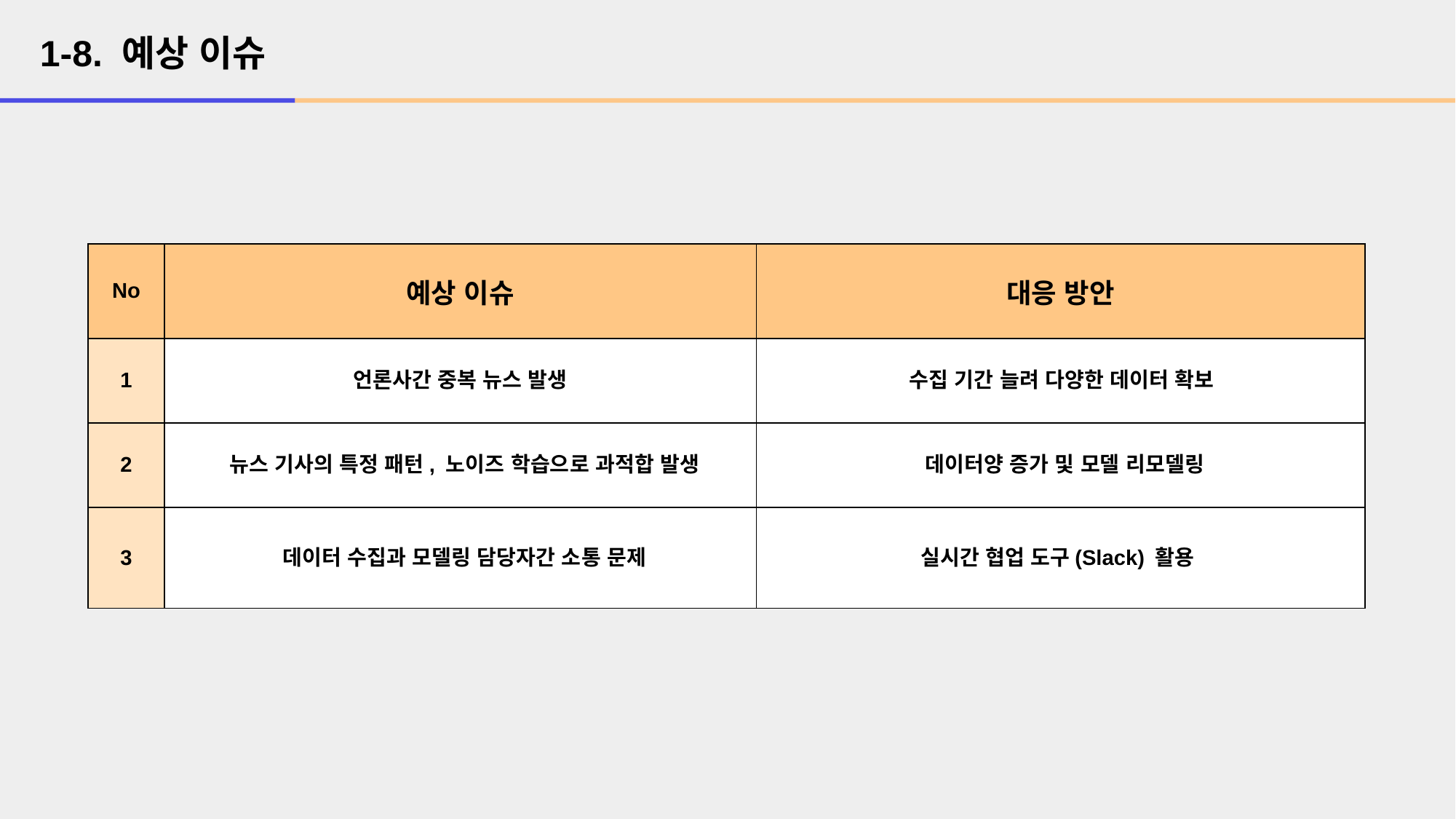

1-8. 예상 이슈
| No | 예상 이슈 | 대응 방안 |
| --- | --- | --- |
| 1 | 언론사간 중복 뉴스 발생 | 수집 기간 늘려 다양한 데이터 확보 |
| 2 | 뉴스 기사의 특정 패턴, 노이즈 학습으로 과적합 발생 | 데이터양 증가 및 모델 리모델링 |
| 3 | 데이터 수집과 모델링 담당자간 소통 문제 | 실시간 협업 도구(Slack) 활용 |